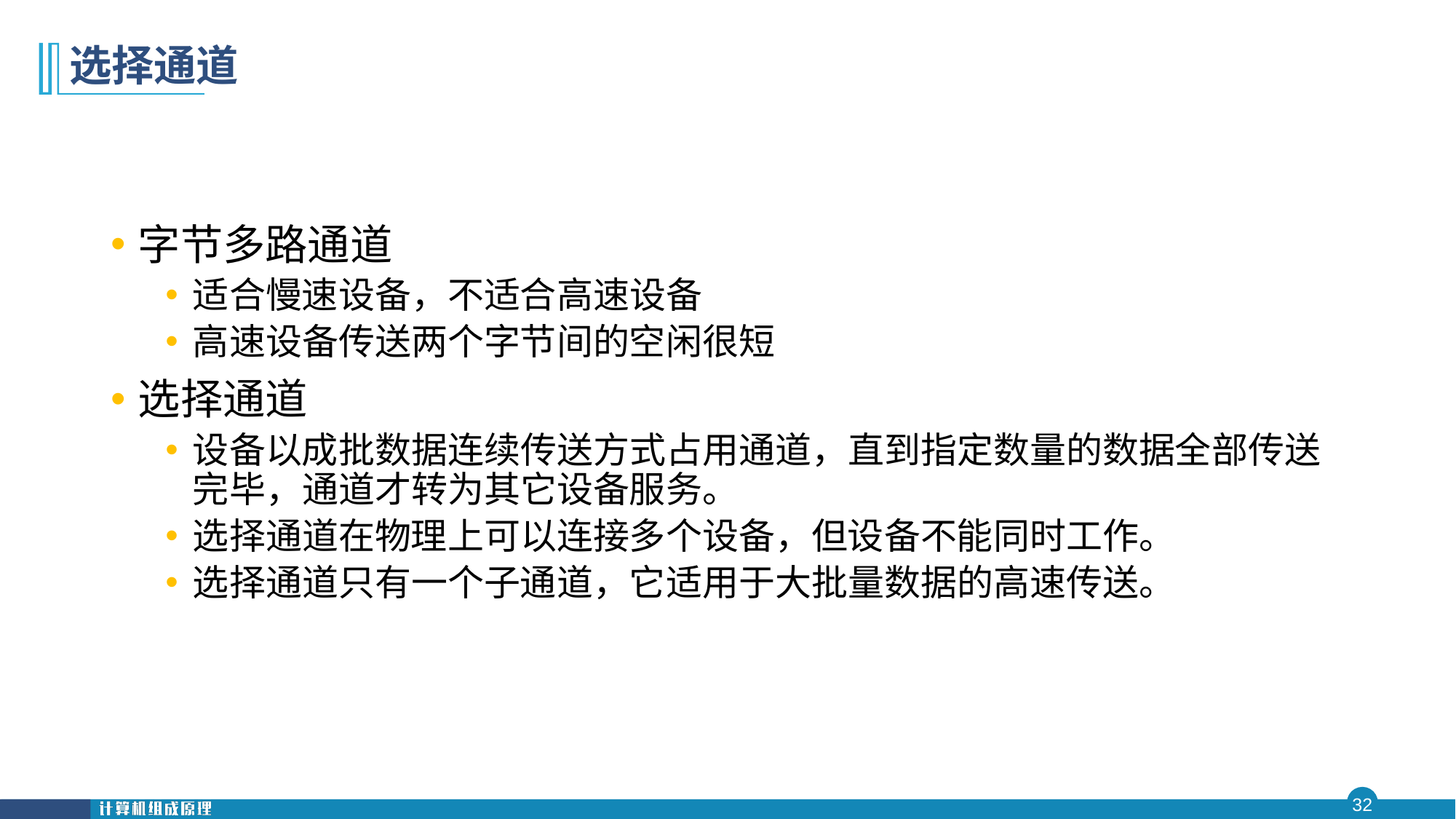

# 选择通道
字节多路通道
适合慢速设备，不适合高速设备
高速设备传送两个字节间的空闲很短
选择通道
设备以成批数据连续传送方式占用通道，直到指定数量的数据全部传送完毕，通道才转为其它设备服务。
选择通道在物理上可以连接多个设备，但设备不能同时工作。
选择通道只有一个子通道，它适用于大批量数据的高速传送。